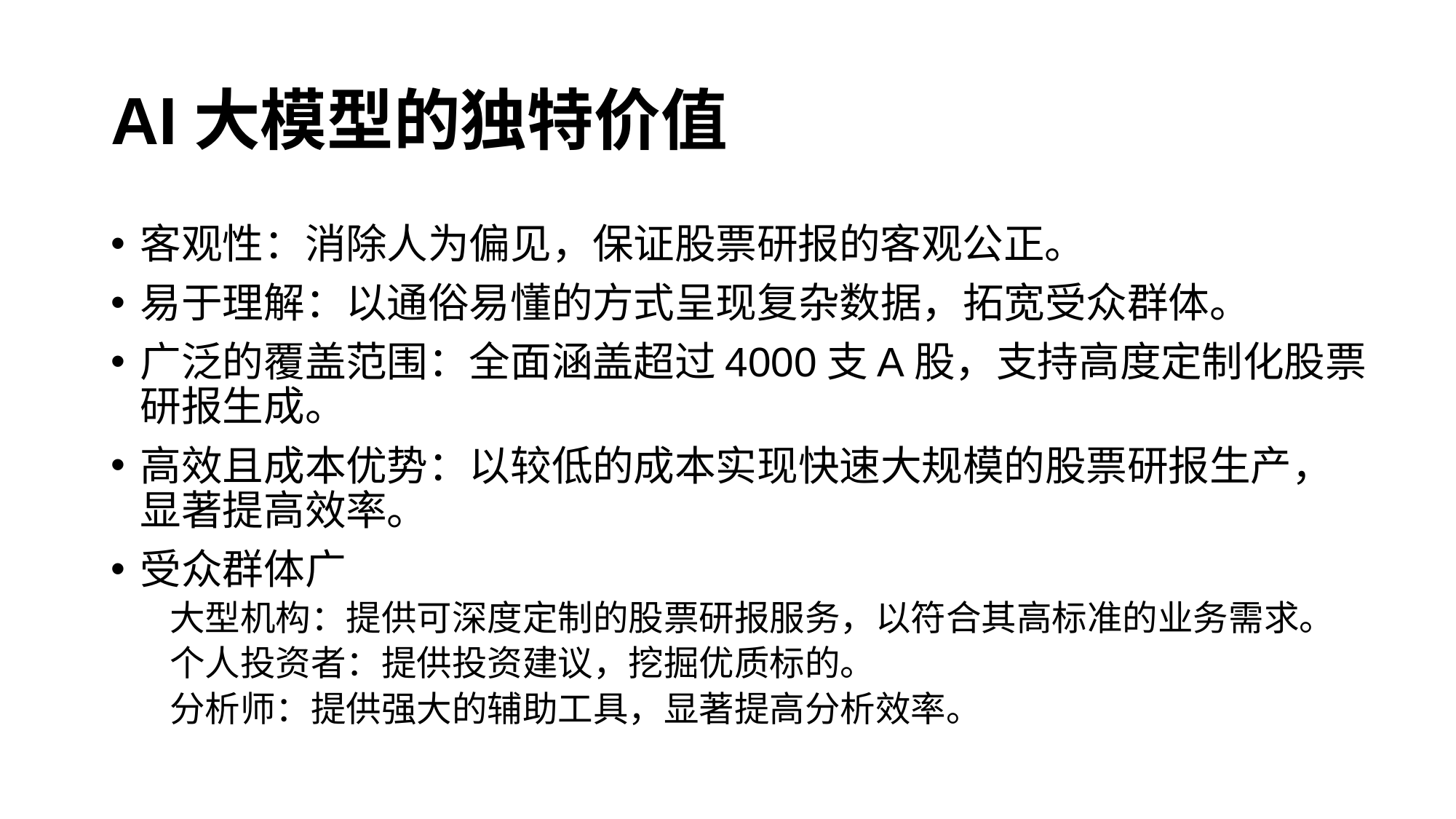

# AI大模型的独特价值
客观性：消除人为偏见，保证股票研报的客观公正。
易于理解：以通俗易懂的方式呈现复杂数据，拓宽受众群体。
广泛的覆盖范围：全面涵盖超过4000支A股，支持高度定制化股票研报生成。
高效且成本优势：以较低的成本实现快速大规模的股票研报生产，显著提高效率。
受众群体广
大型机构：提供可深度定制的股票研报服务，以符合其高标准的业务需求。
个人投资者：提供投资建议，挖掘优质标的。
分析师：提供强大的辅助工具，显著提高分析效率。